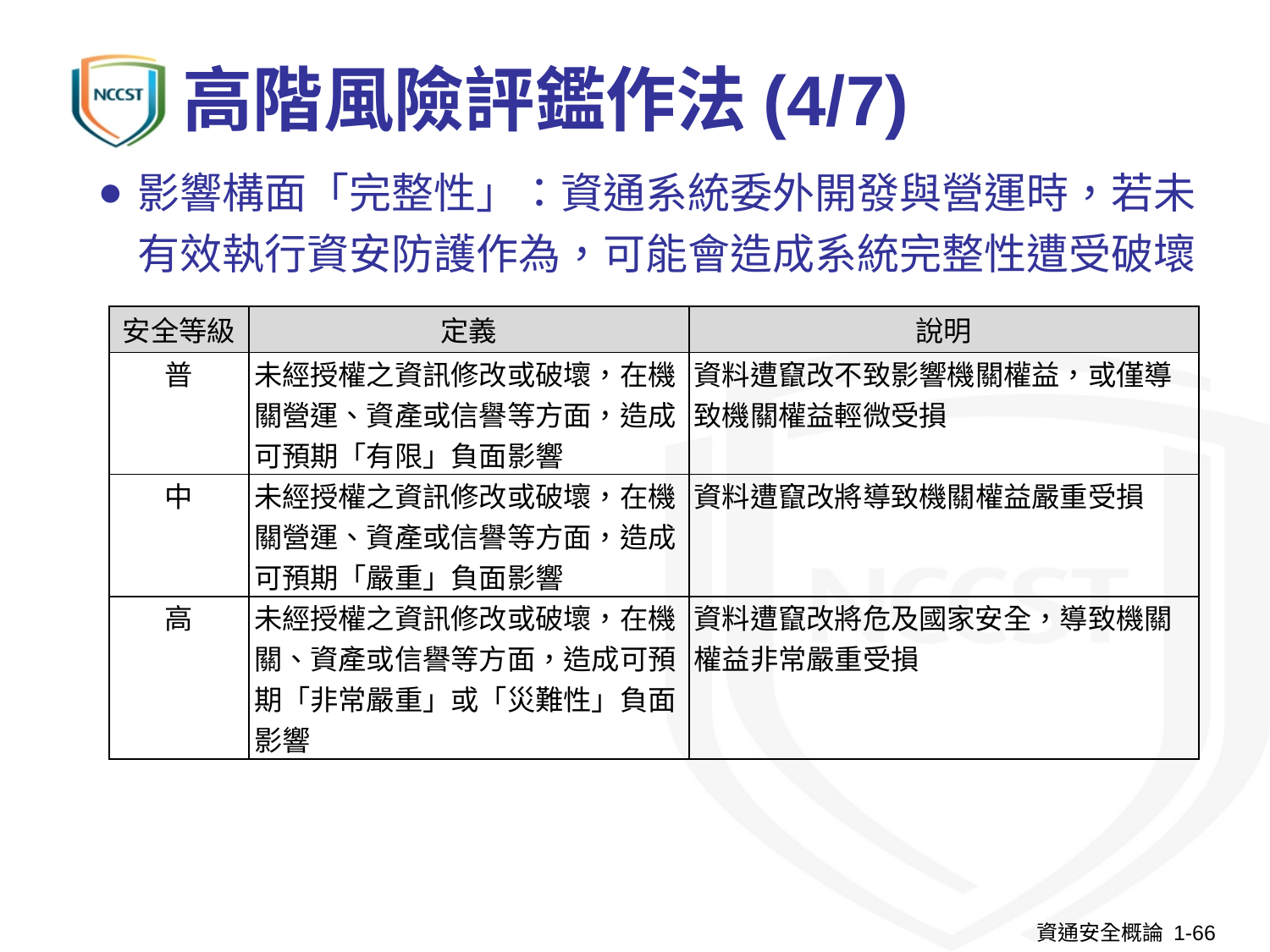

# 高階風險評鑑作法(4/7)
影響構面「完整性」：資通系統委外開發與營運時，若未有效執行資安防護作為，可能會造成系統完整性遭受破壞
| 安全等級 | 定義 | 說明 |
| --- | --- | --- |
| 普 | 未經授權之資訊修改或破壞，在機關營運、資產或信譽等方面，造成可預期「有限」負面影響 | 資料遭竄改不致影響機關權益，或僅導致機關權益輕微受損 |
| 中 | 未經授權之資訊修改或破壞，在機關營運、資產或信譽等方面，造成可預期「嚴重」負面影響 | 資料遭竄改將導致機關權益嚴重受損 |
| 高 | 未經授權之資訊修改或破壞，在機關、資產或信譽等方面，造成可預期「非常嚴重」或「災難性」負面影響 | 資料遭竄改將危及國家安全，導致機關權益非常嚴重受損 |